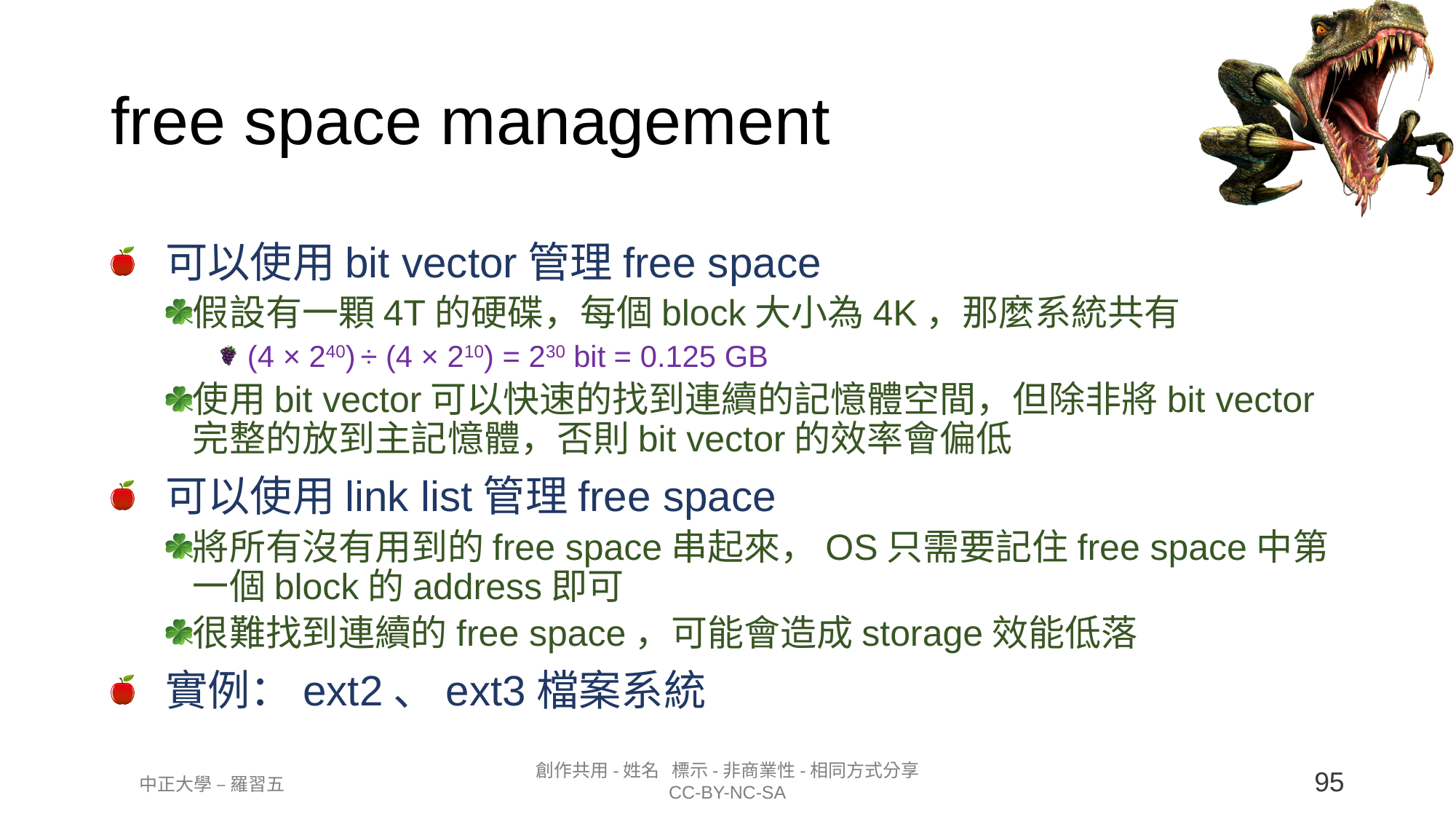

# free space management
可以使用bit vector管理free space
假設有一顆4T的硬碟，每個block大小為4K，那麼系統共有
(4 × 240) ÷ (4 × 210) = 230 bit = 0.125 GB
使用bit vector可以快速的找到連續的記憶體空間，但除非將bit vector完整的放到主記憶體，否則bit vector的效率會偏低
可以使用link list管理free space
將所有沒有用到的free space串起來，OS只需要記住free space中第一個block的address即可
很難找到連續的free space，可能會造成storage效能低落
實例：ext2、ext3檔案系統